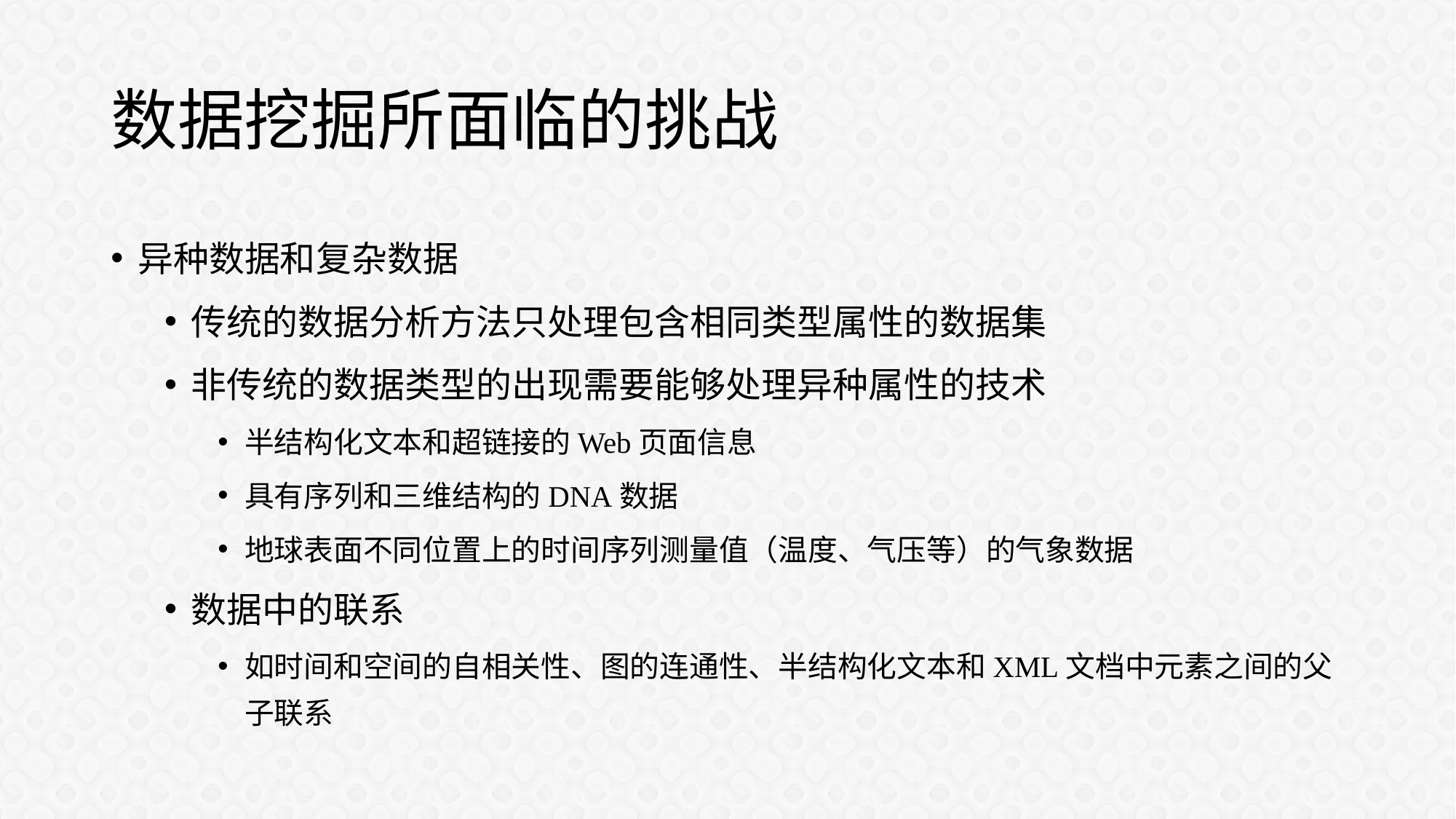

# 数据挖掘所面临的挑战
异种数据和复杂数据
传统的数据分析方法只处理包含相同类型属性的数据集
非传统的数据类型的出现需要能够处理异种属性的技术
半结构化文本和超链接的Web页面信息
具有序列和三维结构的DNA数据
地球表面不同位置上的时间序列测量值（温度、气压等）的气象数据
数据中的联系
如时间和空间的自相关性、图的连通性、半结构化文本和XML文档中元素之间的父子联系
83